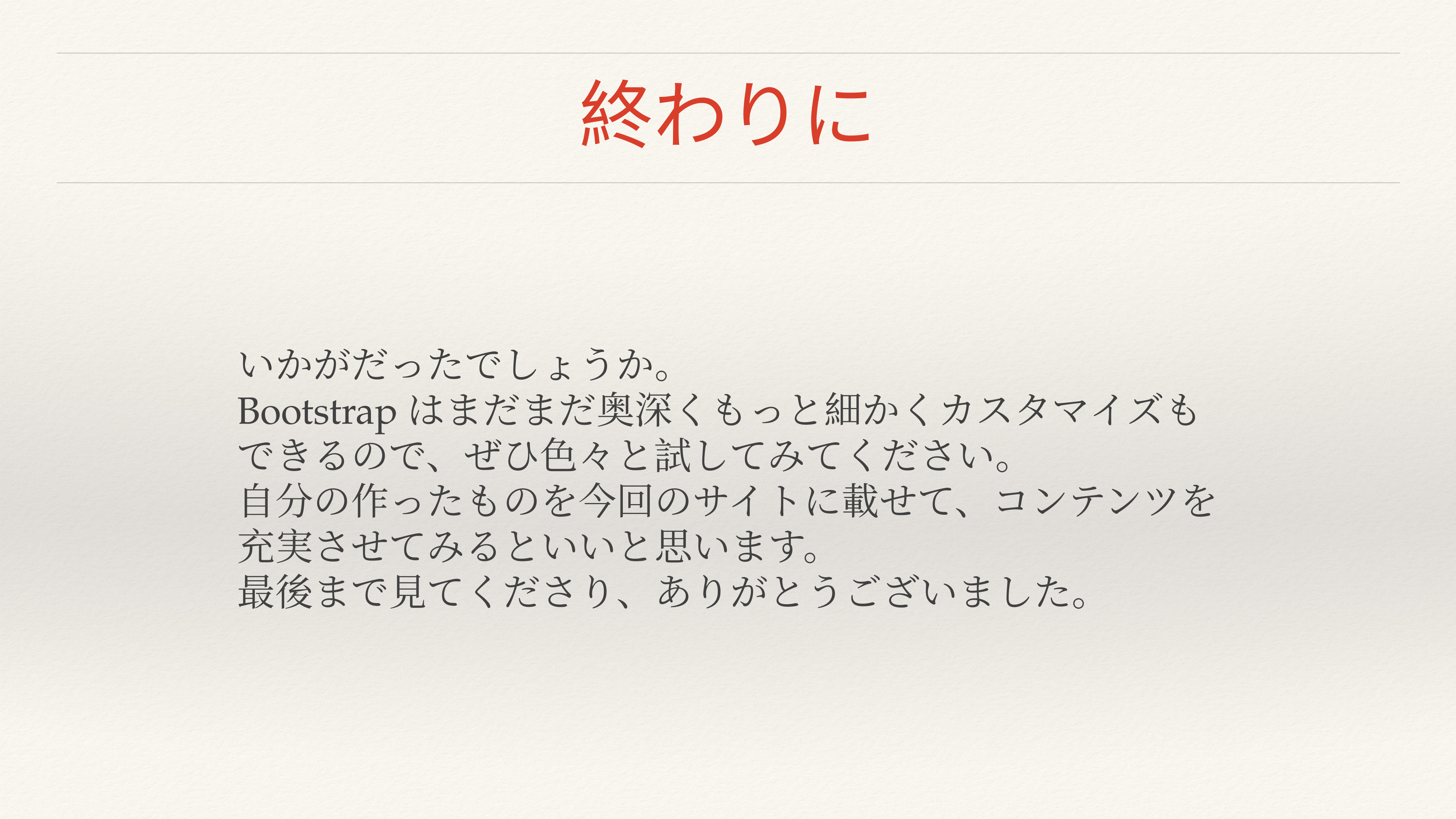

# 終わりに
いかがだったでしょうか。
Bootstrapはまだまだ奥深くもっと細かくカスタマイズも
できるので、ぜひ色々と試してみてください。
自分の作ったものを今回のサイトに載せて、コンテンツを
充実させてみるといいと思います。
最後まで見てくださり、ありがとうございました。